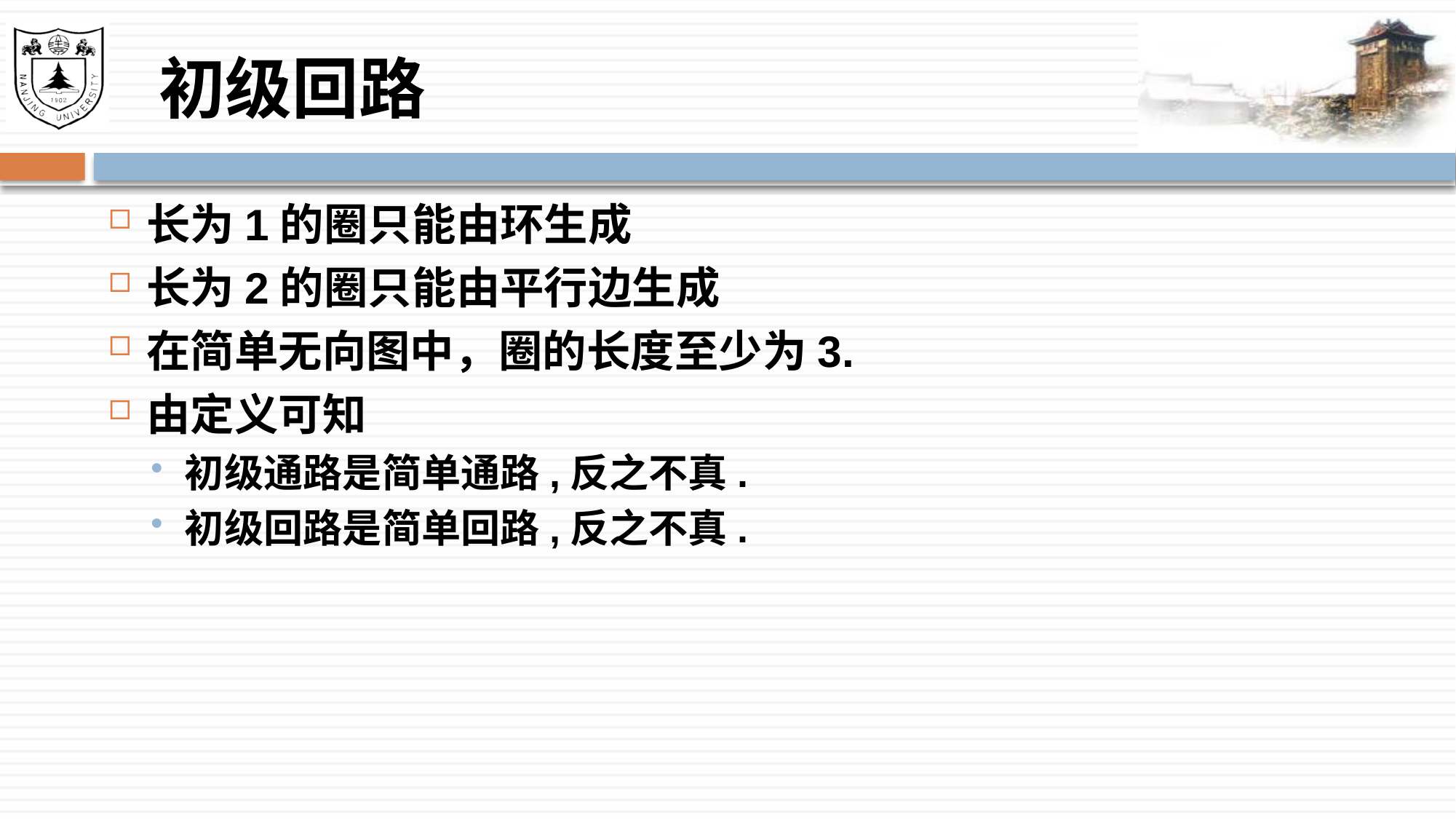

# 初级回路
长为1的圈只能由环生成
长为2的圈只能由平行边生成
在简单无向图中，圈的长度至少为3.
由定义可知
初级通路是简单通路,反之不真.
初级回路是简单回路,反之不真.